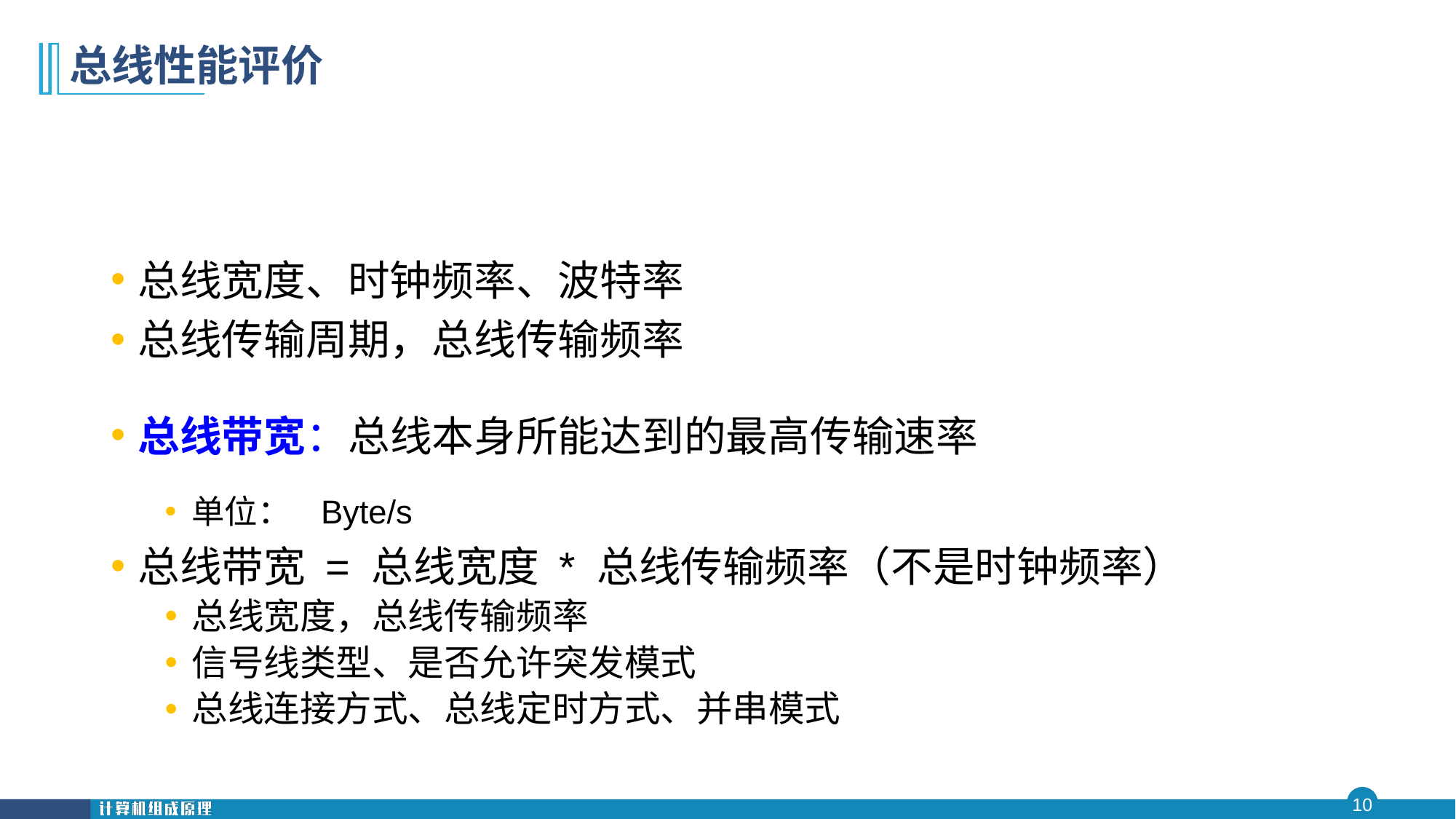

# 总线性能评价
总线宽度、时钟频率、波特率
总线传输周期，总线传输频率
总线带宽：总线本身所能达到的最高传输速率
单位：   Byte/s
总线带宽 = 总线宽度 * 总线传输频率（不是时钟频率）
总线宽度，总线传输频率
信号线类型、是否允许突发模式
总线连接方式、总线定时方式、并串模式